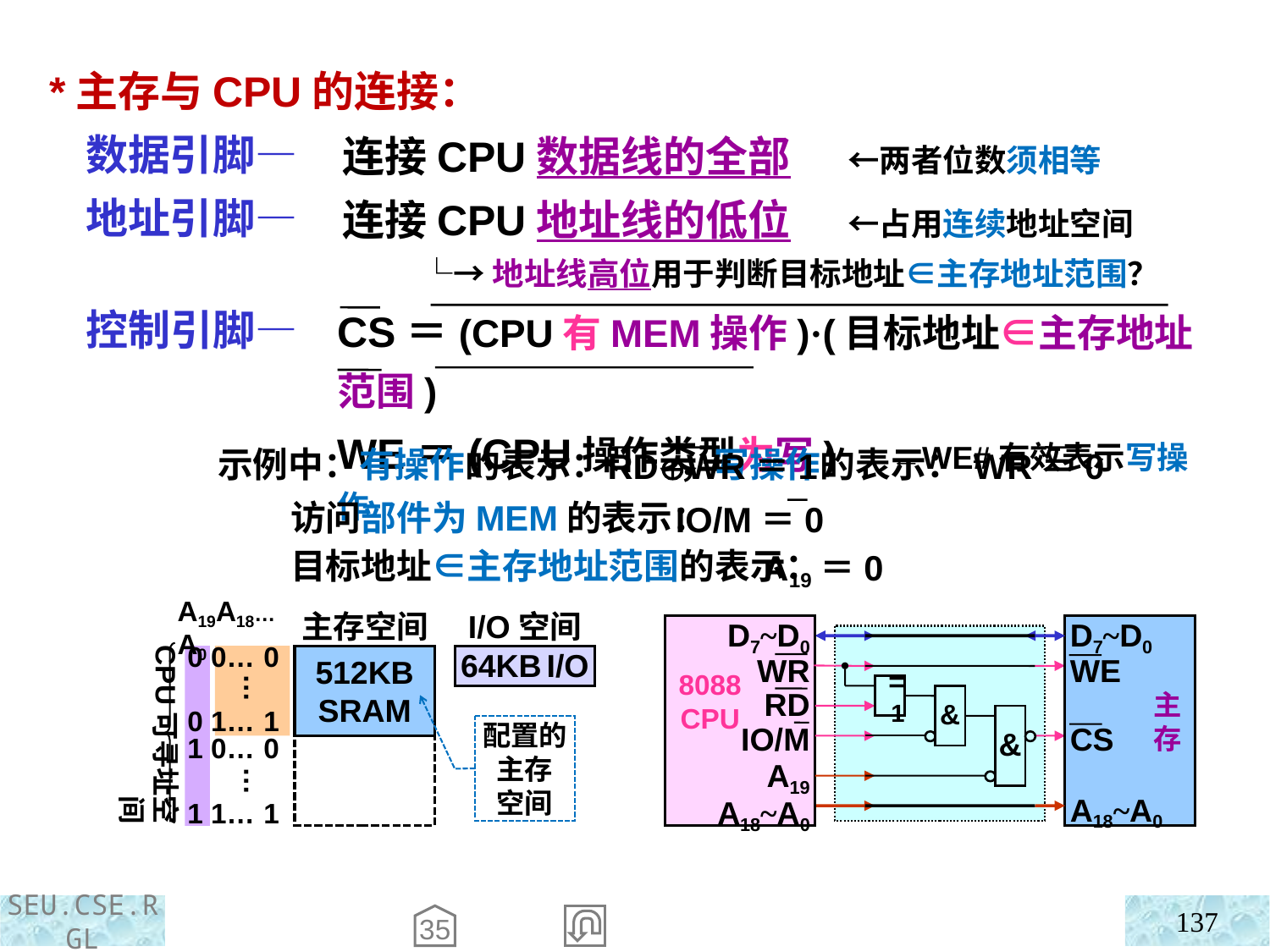

*主存与CPU的连接：
    数据引脚—
    地址引脚—

    控制引脚—
连接CPU数据线的全部      ←两者位数须相等
连接CPU地址线的低位      ←占用连续地址空间
           └→地址线高位用于判断目标地址∈主存地址范围？
CS＝(CPU有MEM操作)·(目标地址∈主存地址范围)
WE＝(CPU操作类型为写)     ←WE#有效表示写操作

示例中：有操作的表示：         ，写操作的表示：
        访问部件为MEM的表示：
        目标地址∈主存地址范围的表示：
RD⊕WR＝1                WR＝0
       IO/M＝0
                A19＝0

主存空间
I/O空间
A19A18…A0
CPU可寻址空间

0 0…0

0 1…1
1 0…0

1 1…1

64KB I/O
512KB SRAM
…
配置的
主存
空间

…
D7~D0
WR
RD
IO/M
A19
A18~A0

D7~D0
WE

CS

A18~A0

8088
CPU

主存

=1

&

&

137
35